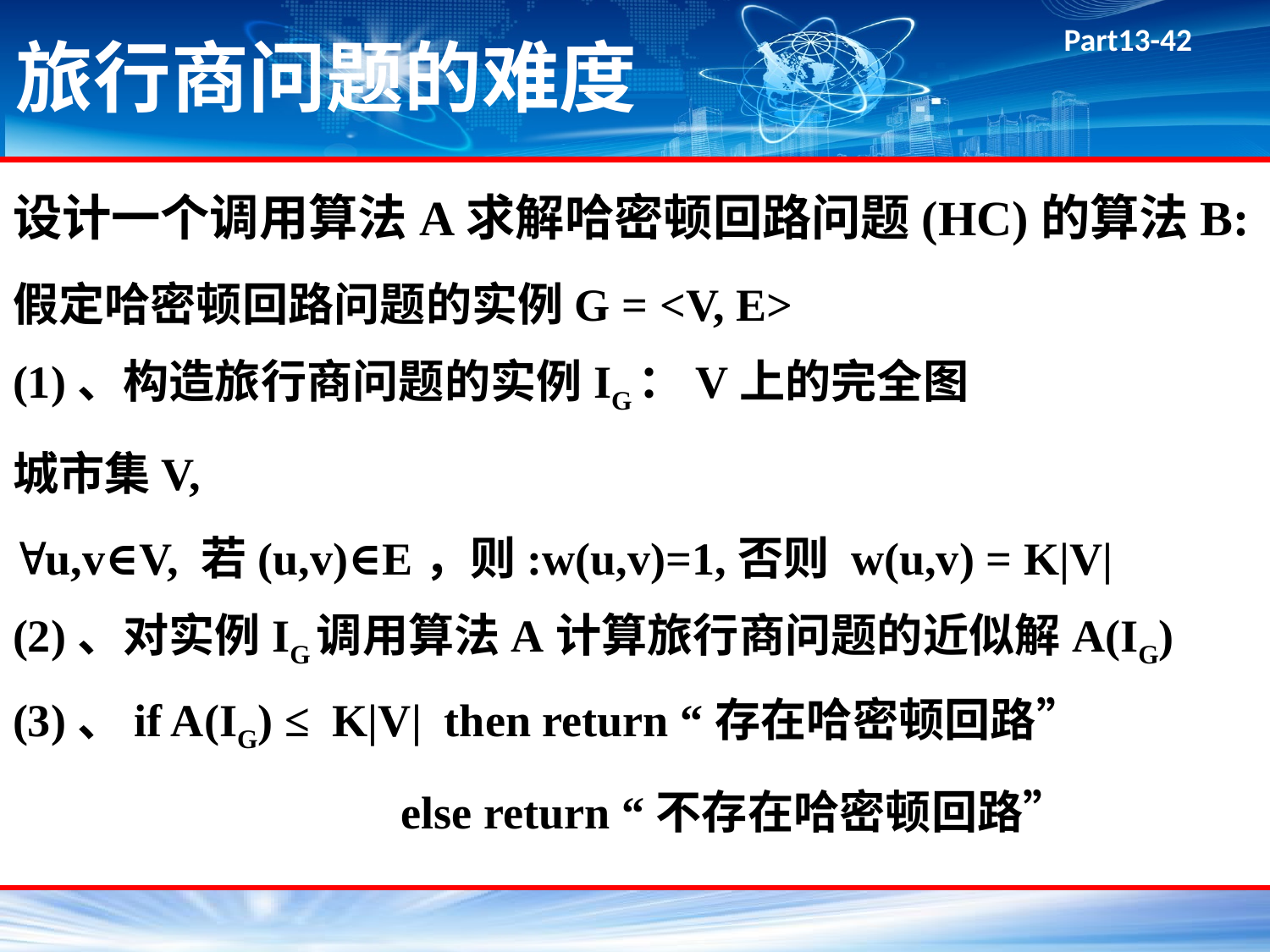

# 旅行商问题的难度
设计一个调用算法A求解哈密顿回路问题(HC)的算法B:
假定哈密顿回路问题的实例G = <V, E>
(1)、构造旅行商问题的实例IG：V上的完全图
城市集V,
∀u,v∈V, 若(u,v)∈E，则:w(u,v)=1,否则 w(u,v) = K|V|
(2)、对实例IG调用算法A计算旅行商问题的近似解A(IG)
(3)、if A(IG) ≤  K|V|  then return “存在哈密顿回路”
                                  else return “不存在哈密顿回路”